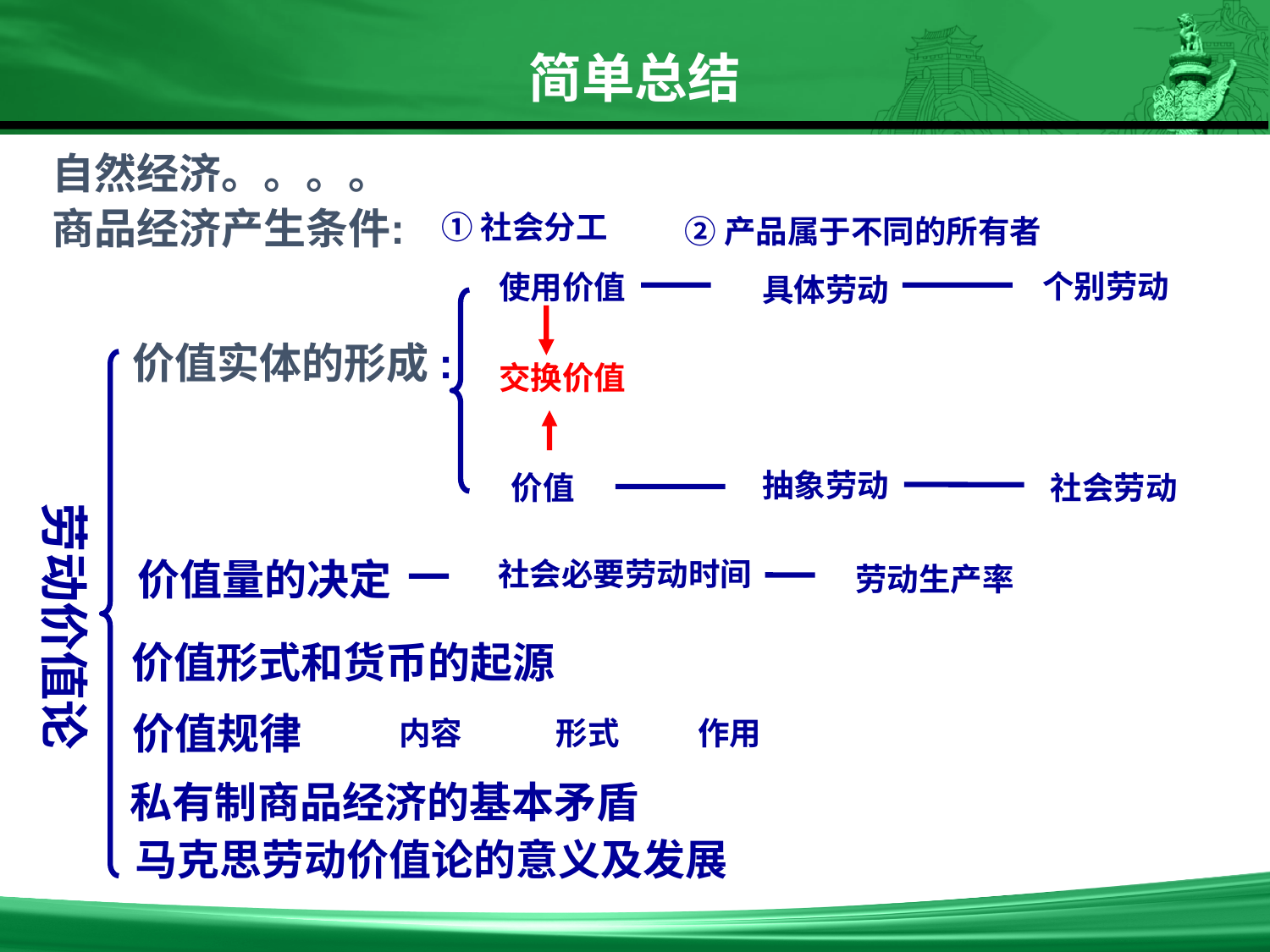

#
简单总结

自然经济。。。。
商品经济产生条件:
①社会分工
②产品属于不同的所有者
个别劳动
使用价值
具体劳动

价值实体的形成:

交换价值

抽象劳动
价值
社会劳动

劳动价值论
价值量的决定
社会必要劳动时间
劳动生产率

价值形式和货币的起源
价值规律
内容
形式
作用
私有制商品经济的基本矛盾
马克思劳动价值论的意义及发展